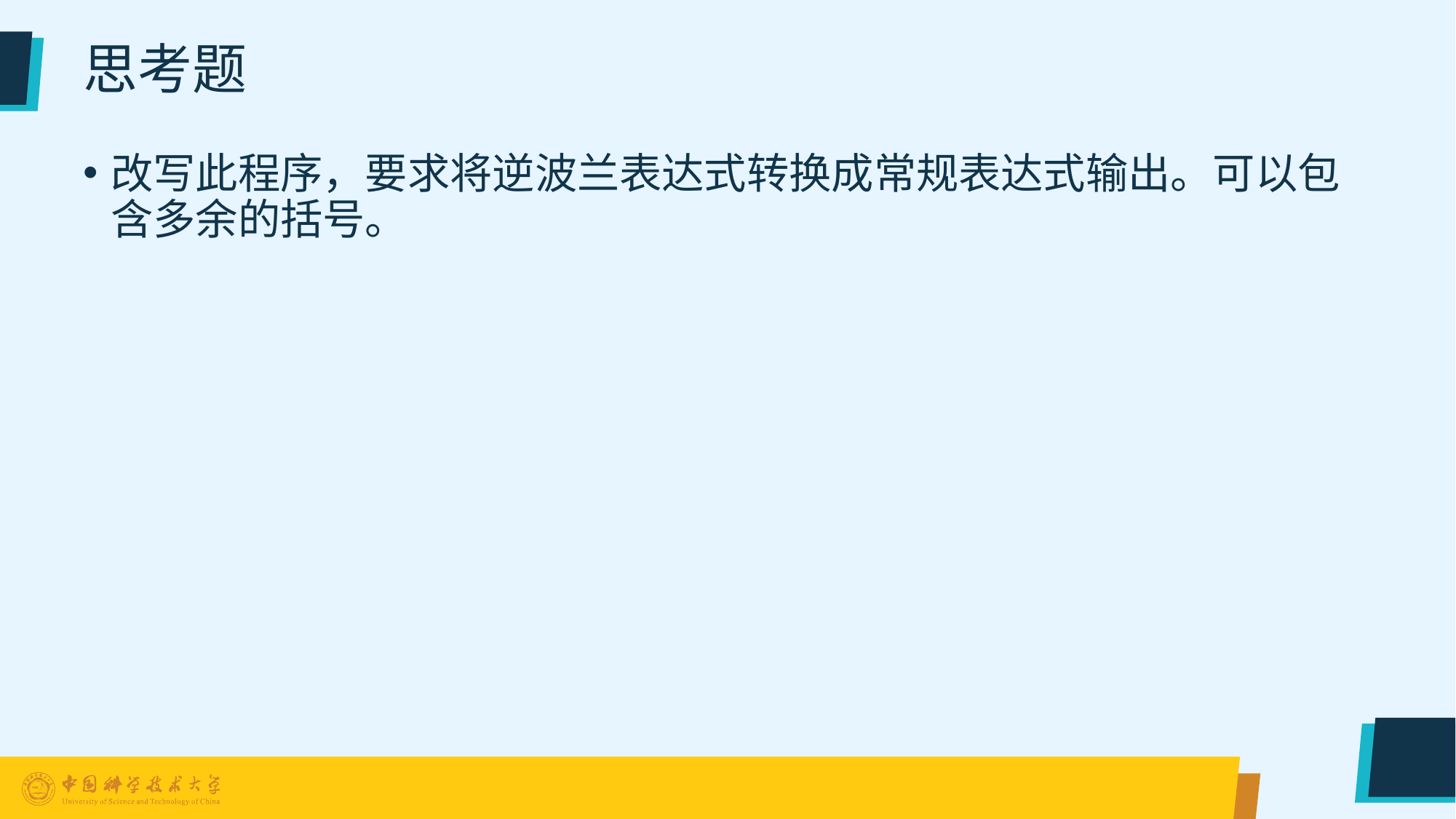

# 思考题
改写此程序，要求将逆波兰表达式转换成常规表达式输出。可以包含多余的括号。